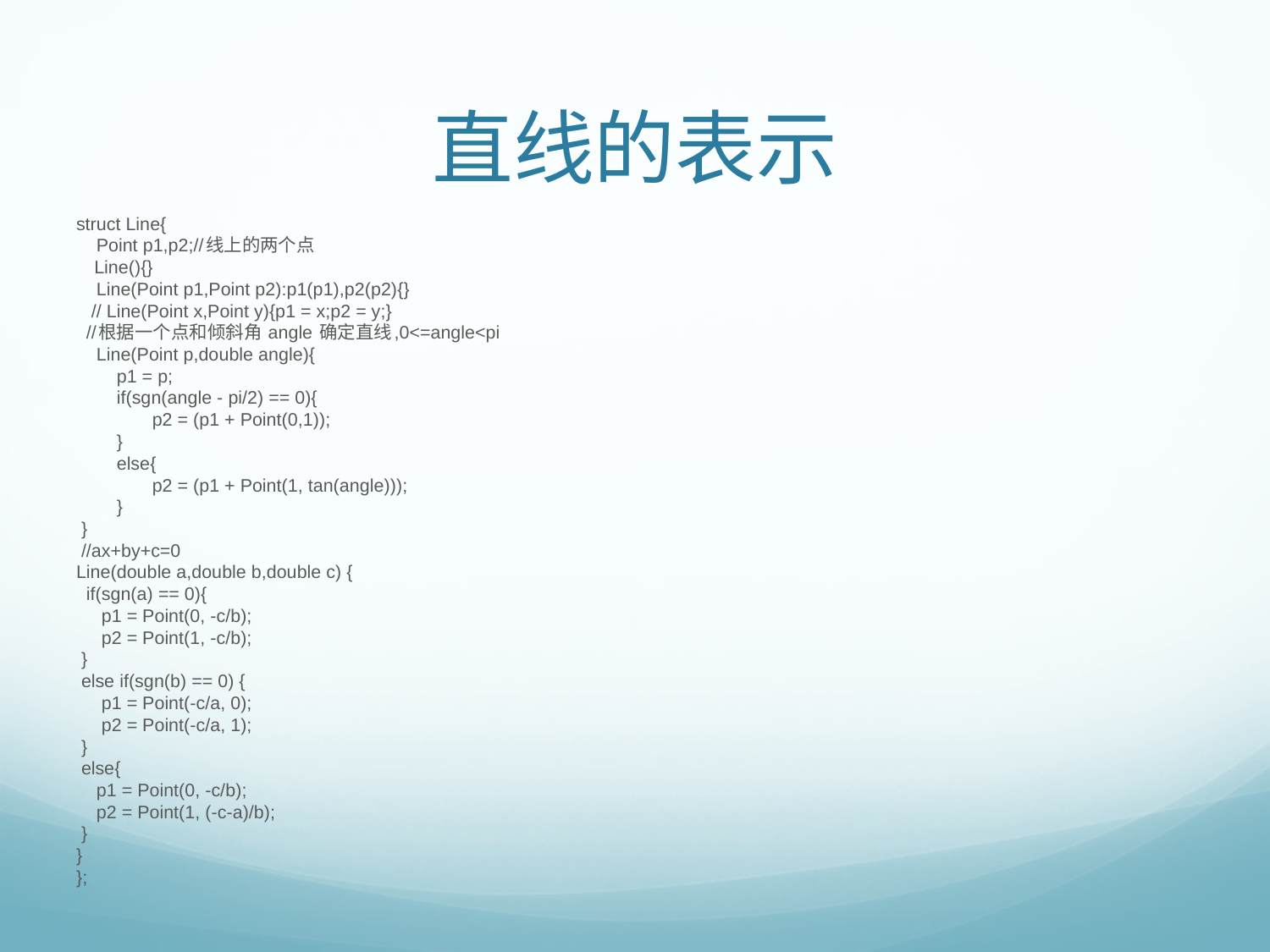

# 直线的表示
struct Line{
    Point p1,p2;//线上的两个点
    Line(){}
    Line(Point p1,Point p2):p1(p1),p2(p2){}
   // Line(Point x,Point y){p1 = x;p2 = y;}
  //根据一个点和倾斜角 angle 确定直线,0<=angle<pi
    Line(Point p,double angle){
        p1 = p;
        if(sgn(angle - pi/2) == 0){
               p2 = (p1 + Point(0,1));
        }
        else{
               p2 = (p1 + Point(1, tan(angle)));
        }
 }
 //ax+by+c=0
Line(double a,double b,double c) {
  if(sgn(a) == 0){
     p1 = Point(0, -c/b);
     p2 = Point(1, -c/b);
 }
 else if(sgn(b) == 0) {
     p1 = Point(-c/a, 0);
     p2 = Point(-c/a, 1);
 }
 else{
    p1 = Point(0, -c/b);
    p2 = Point(1, (-c-a)/b);
 }
}
};